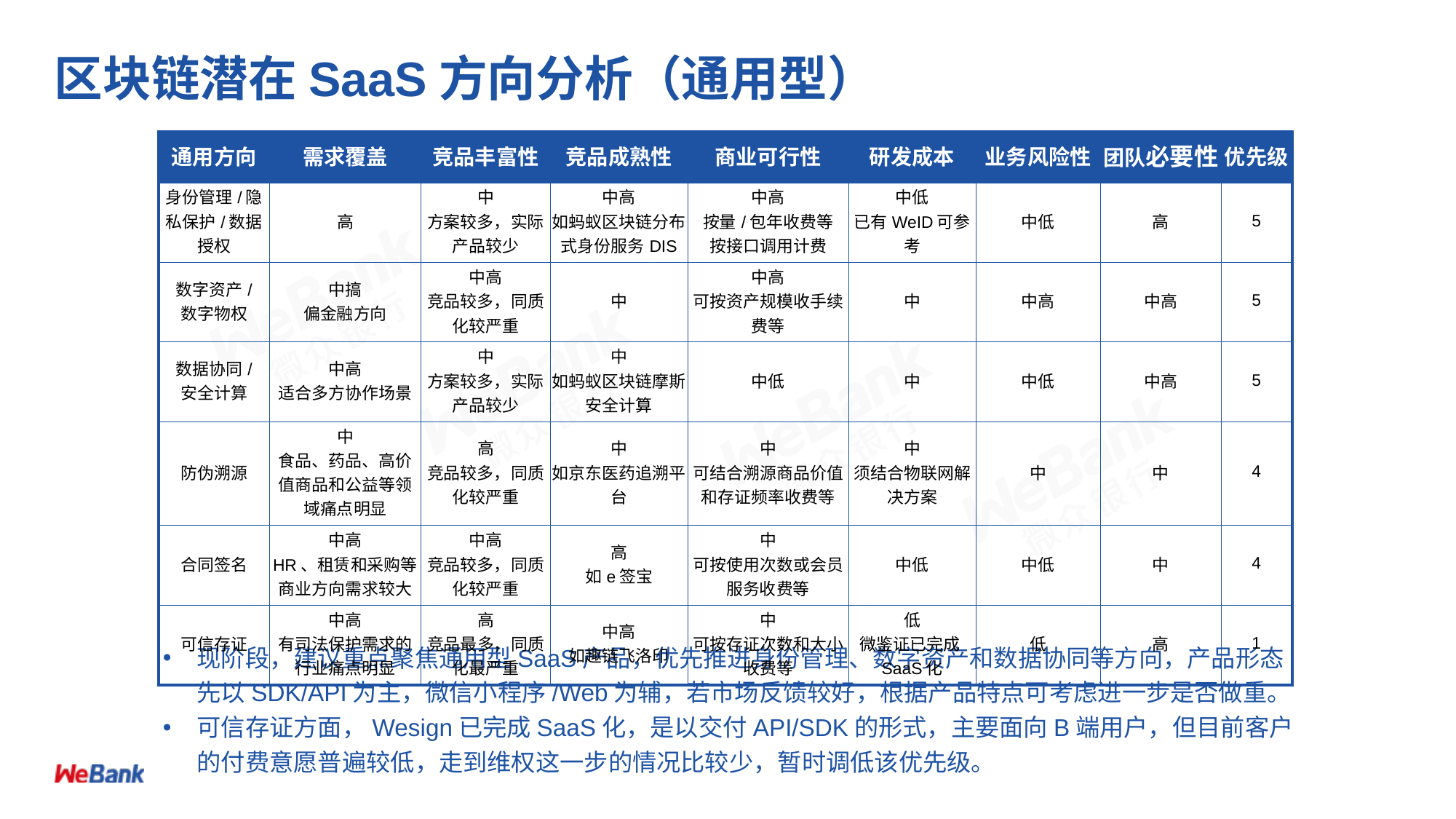

# 区块链潜在SaaS方向分析（通用型）
| 通用方向 | 需求覆盖 | 竞品丰富性 | 竞品成熟性 | 商业可行性 | 研发成本 | 业务风险性 | 团队必要性 | 优先级 |
| --- | --- | --- | --- | --- | --- | --- | --- | --- |
| 身份管理/隐私保护/数据授权 | 高 | 中 方案较多，实际产品较少 | 中高 如蚂蚁区块链分布式身份服务DIS | 中高 按量/包年收费等 按接口调用计费 | 中低 已有WeID可参考 | 中低 | 高 | 5 |
| 数字资产/ 数字物权 | 中搞 偏金融方向 | 中高 竞品较多，同质化较严重 | 中 | 中高 可按资产规模收手续费等 | 中 | 中高 | 中高 | 5 |
| 数据协同/ 安全计算 | 中高 适合多方协作场景 | 中 方案较多，实际产品较少 | 中 如蚂蚁区块链摩斯安全计算 | 中低 | 中 | 中低 | 中高 | 5 |
| 防伪溯源 | 中 食品、药品、高价值商品和公益等领域痛点明显 | 高 竞品较多，同质化较严重 | 中 如京东医药追溯平台 | 中 可结合溯源商品价值和存证频率收费等 | 中 须结合物联网解决方案 | 中 | 中 | 4 |
| 合同签名 | 中高 HR、租赁和采购等商业方向需求较大 | 中高 竞品较多，同质化较严重 | 高 如e签宝 | 中 可按使用次数或会员服务收费等 | 中低 | 中低 | 中 | 4 |
| 可信存证 | 中高 有司法保护需求的行业痛点明显 | 高 竞品最多，同质化最严重 | 中高 如趣链飞洛印 | 中 可按存证次数和大小收费等 | 低 微鉴证已完成SaaS化 | 低 | 高 | 1 |
现阶段，建议重点聚焦通用型SaaS产品，优先推进身份管理、数字资产和数据协同等方向，产品形态先以SDK/API为主，微信小程序/Web为辅，若市场反馈较好，根据产品特点可考虑进一步是否做重。
可信存证方面，Wesign已完成SaaS化，是以交付API/SDK的形式，主要面向B端用户，但目前客户的付费意愿普遍较低，走到维权这一步的情况比较少，暂时调低该优先级。

32